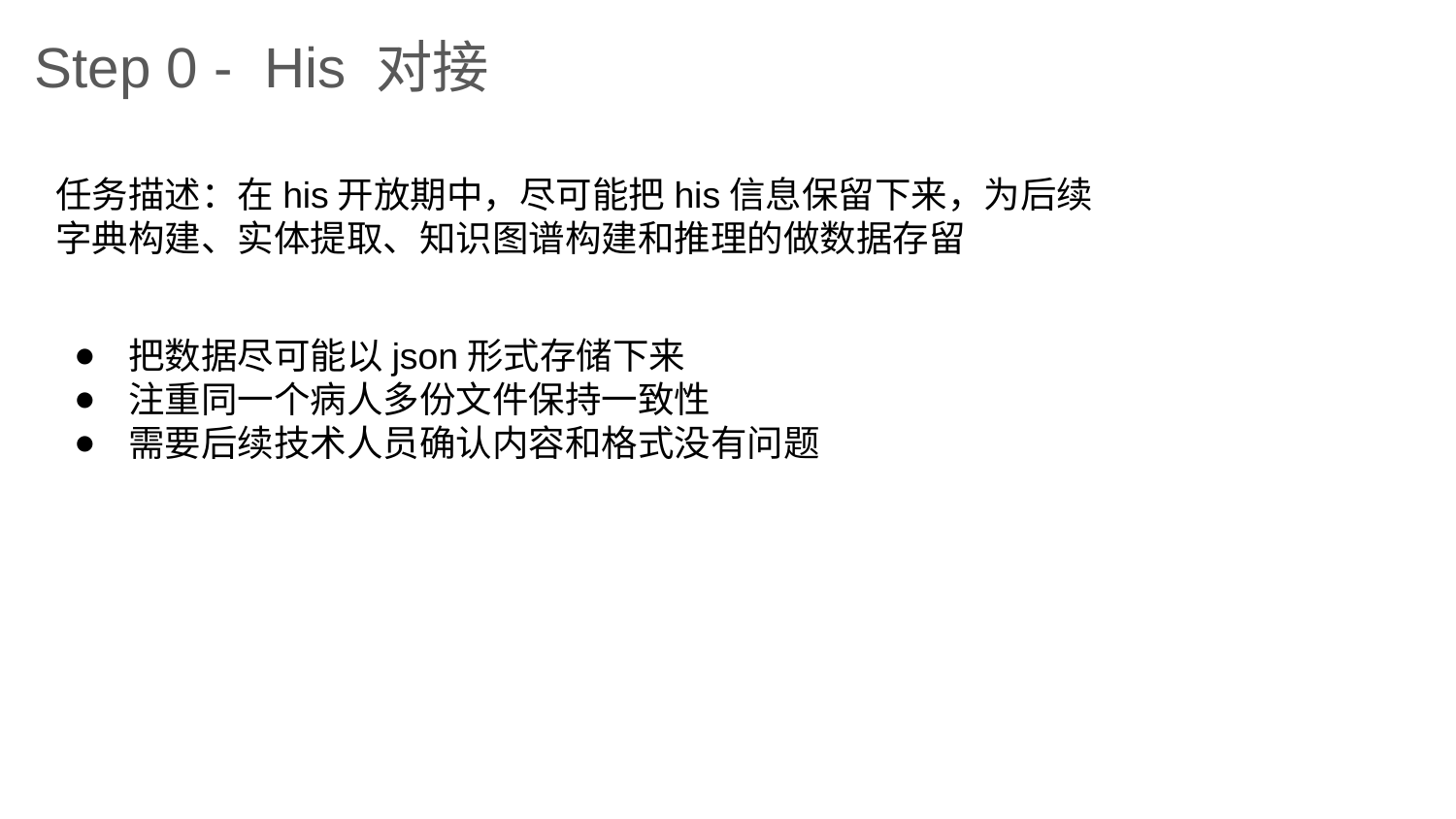

Step 0 -  His 对接
任务描述：在his开放期中，尽可能把his信息保留下来，为后续字典构建、实体提取、知识图谱构建和推理的做数据存留
把数据尽可能以json形式存储下来
注重同一个病人多份文件保持一致性
需要后续技术人员确认内容和格式没有问题